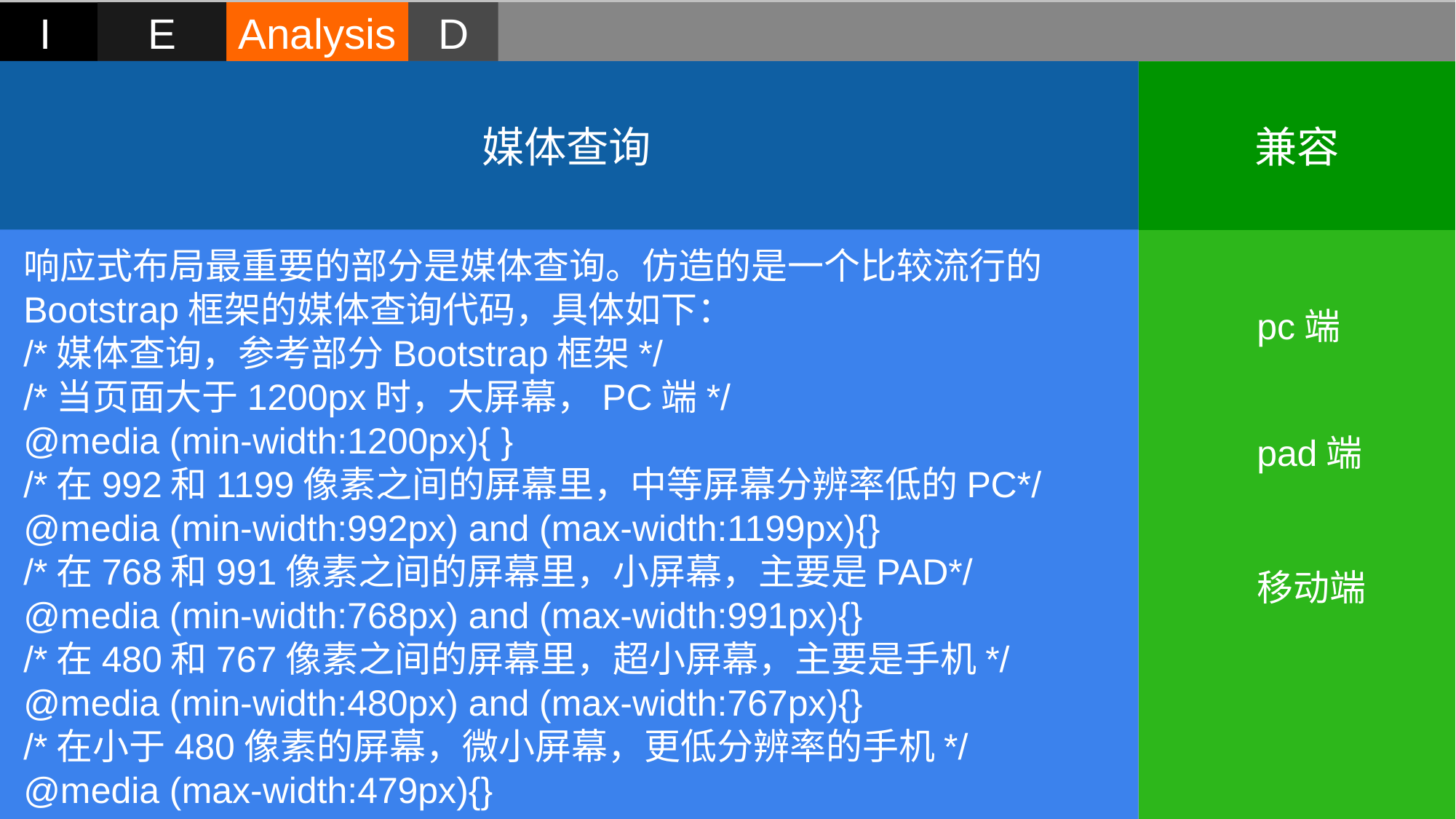

I
E
Analysis
D

媒体查询
兼容

响应式布局最重要的部分是媒体查询。仿造的是一个比较流行的Bootstrap框架的媒体查询代码，具体如下：
/*媒体查询，参考部分Bootstrap框架*/
/*当页面大于1200px时，大屏幕，PC端*/
@media (min-width:1200px){ }
/*在992和1199像素之间的屏幕里，中等屏幕分辨率低的PC*/
@media (min-width:992px) and (max-width:1199px){}
/*在768和991像素之间的屏幕里，小屏幕，主要是PAD*/
@media (min-width:768px) and (max-width:991px){}
/*在480和767像素之间的屏幕里，超小屏幕，主要是手机*/
@media (min-width:480px) and (max-width:767px){}
/*在小于480像素的屏幕，微小屏幕，更低分辨率的手机*/
@media (max-width:479px){}
pc端
pad端
移动端